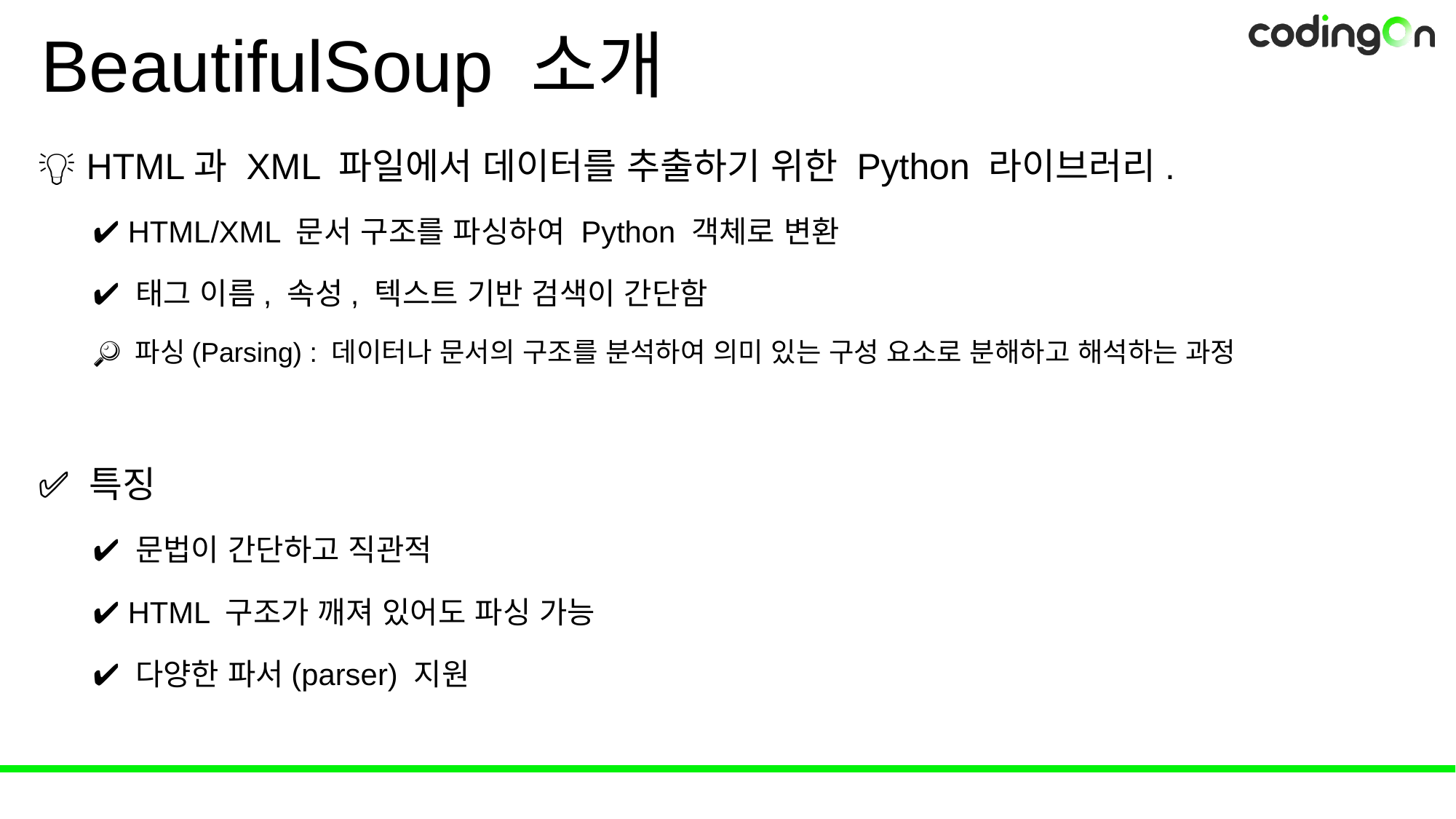

# BeautifulSoup 소개
💡 HTML과 XML 파일에서 데이터를 추출하기 위한 Python 라이브러리.
✔️ HTML/XML 문서 구조를 파싱하여 Python 객체로 변환
✔️ 태그 이름, 속성, 텍스트 기반 검색이 간단함
🔎 파싱(Parsing) : 데이터나 문서의 구조를 분석하여 의미 있는 구성 요소로 분해하고 해석하는 과정

✅ 특징
✔️ 문법이 간단하고 직관적
✔️ HTML 구조가 깨져 있어도 파싱 가능
✔️ 다양한 파서(parser) 지원